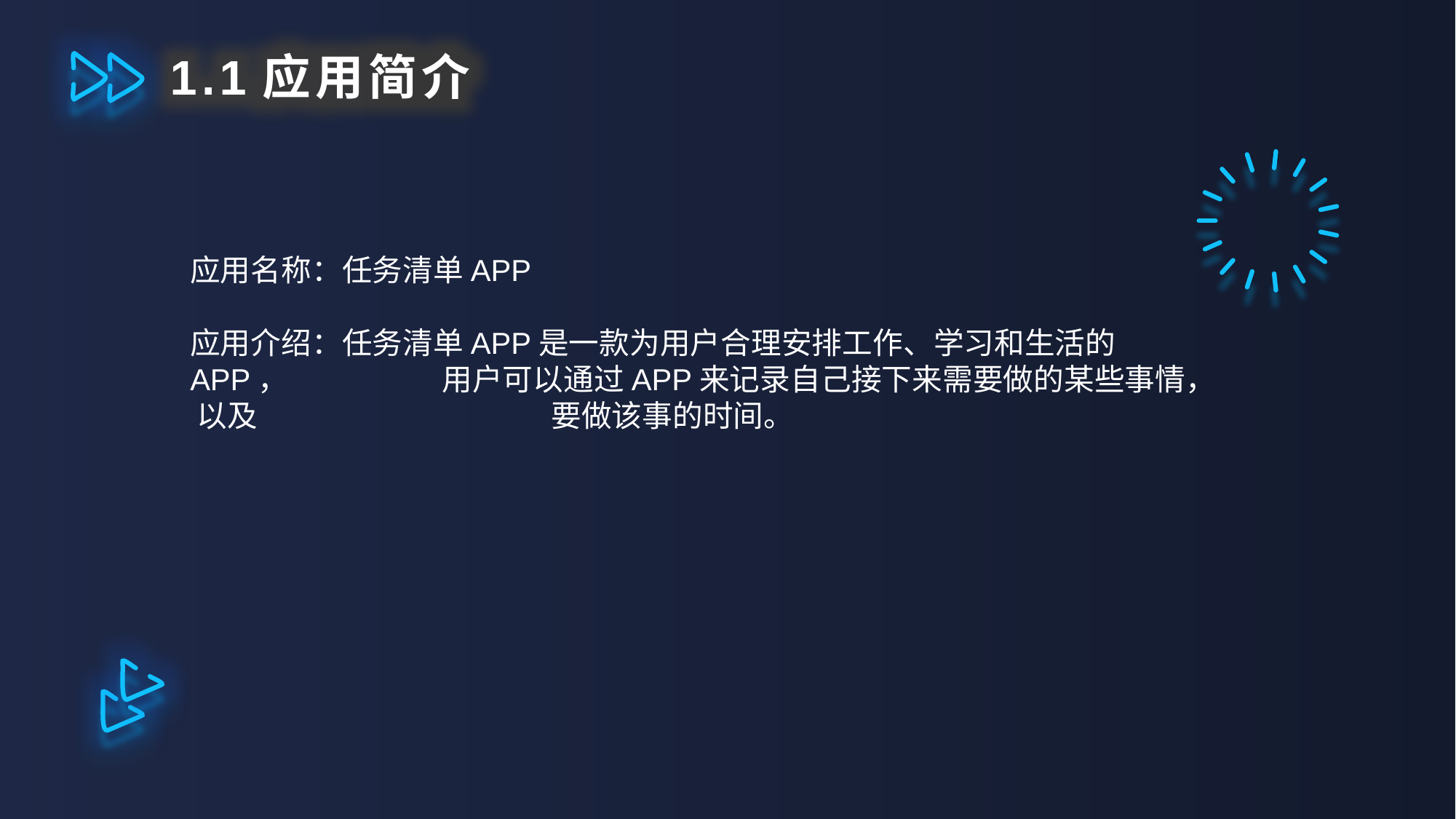

1.1应用简介

应用名称：任务清单APP

应用介绍：任务清单APP是一款为用户合理安排工作、学习和生活的	APP，		     用户可以通过APP来记录自己接下来需要做的某些事情， 以及			     要做该事的时间。